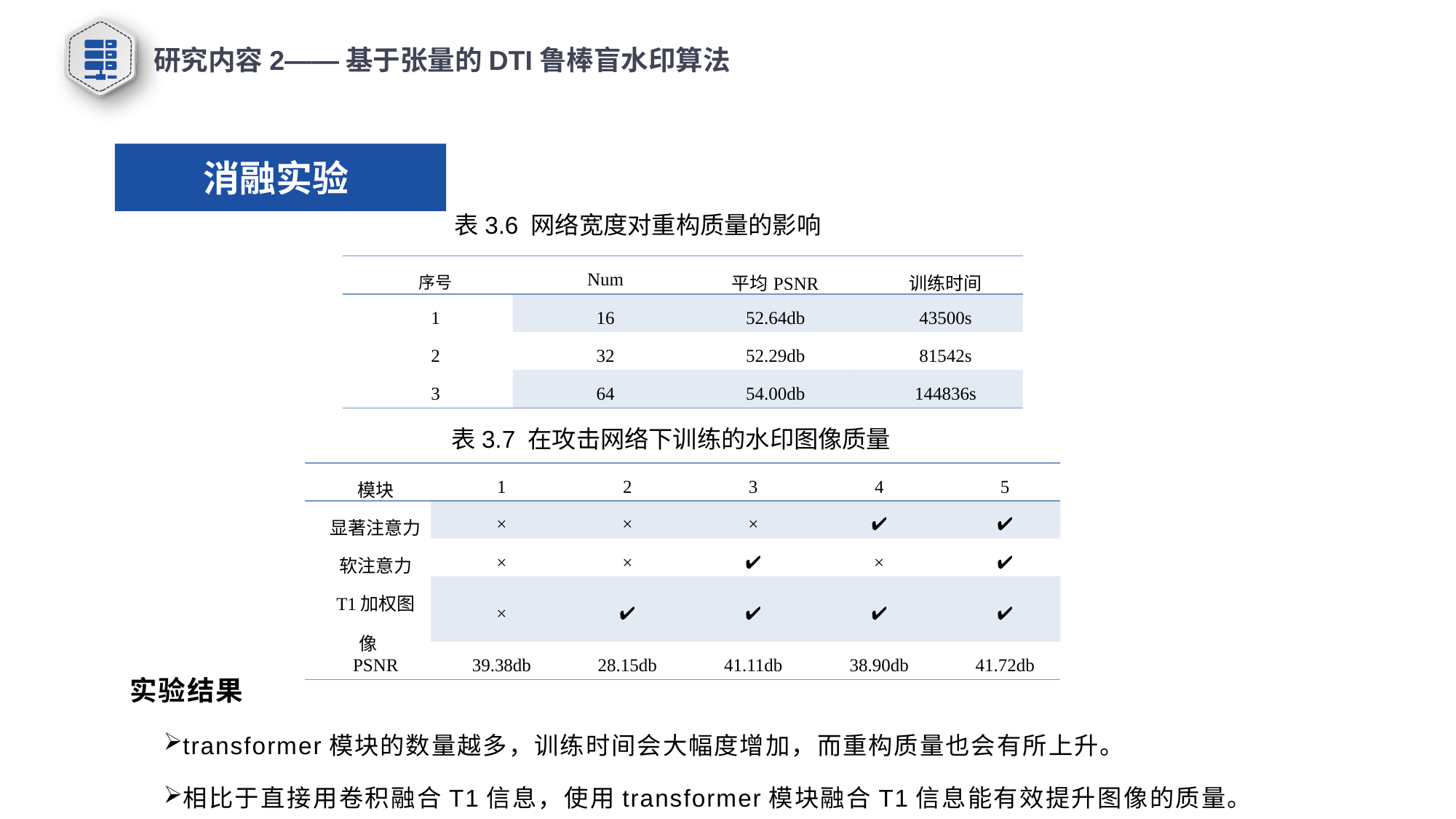

研究内容2——基于张量的DTI鲁棒盲水印算法

消融实验
表3.6 网络宽度对重构质量的影响
| 序号 | Num | 平均PSNR | 训练时间 |
| --- | --- | --- | --- |
| 1 | 16 | 52.64db | 43500s |
| 2 | 32 | 52.29db | 81542s |
| 3 | 64 | 54.00db | 144836s |
表3.7 在攻击网络下训练的水印图像质量
| 模块 | 1 | 2 | 3 | 4 | 5 |
| --- | --- | --- | --- | --- | --- |
| 显著注意力 | × | × | × | ✔ | ✔ |
| 软注意力 | × | × | ✔ | × | ✔ |
| T1加权图像 | × | ✔ | ✔ | ✔ | ✔ |
| PSNR | 39.38db | 28.15db | 41.11db | 38.90db | 41.72db |
实验结果
transformer模块的数量越多，训练时间会大幅度增加，而重构质量也会有所上升。
相比于直接用卷积融合T1信息，使用transformer模块融合T1信息能有效提升图像的质量。